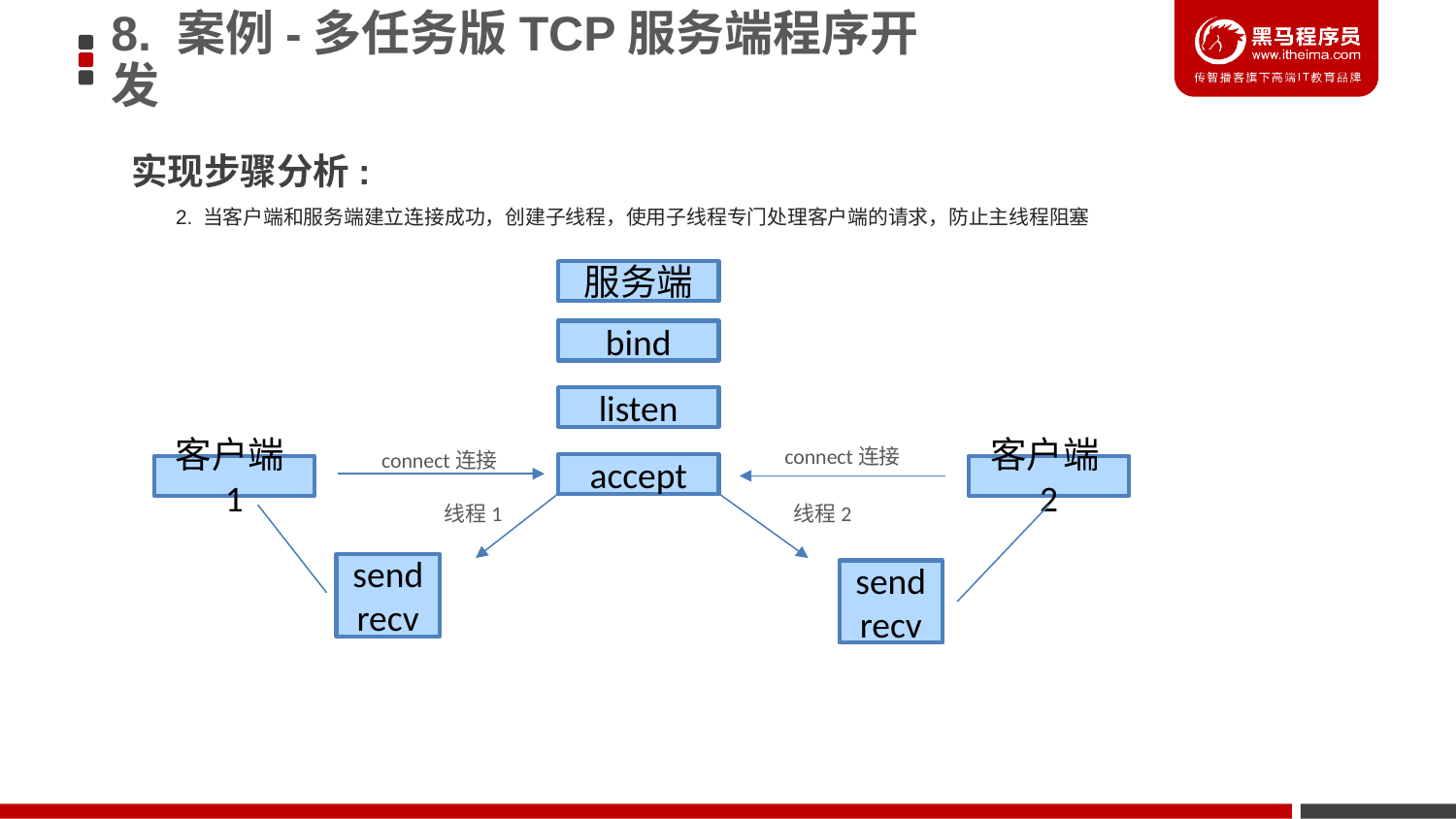

8. 案例-多任务版TCP服务端程序开发
实现步骤分析:
        2. 当客户端和服务端建立连接成功，创建子线程，使用子线程专门处理客户端的请求，防止主线程阻塞

服务端
bind
listen
connect连接
connect连接
accept
客户端2
客户端1
线程1
线程2
send
recv
send
recv